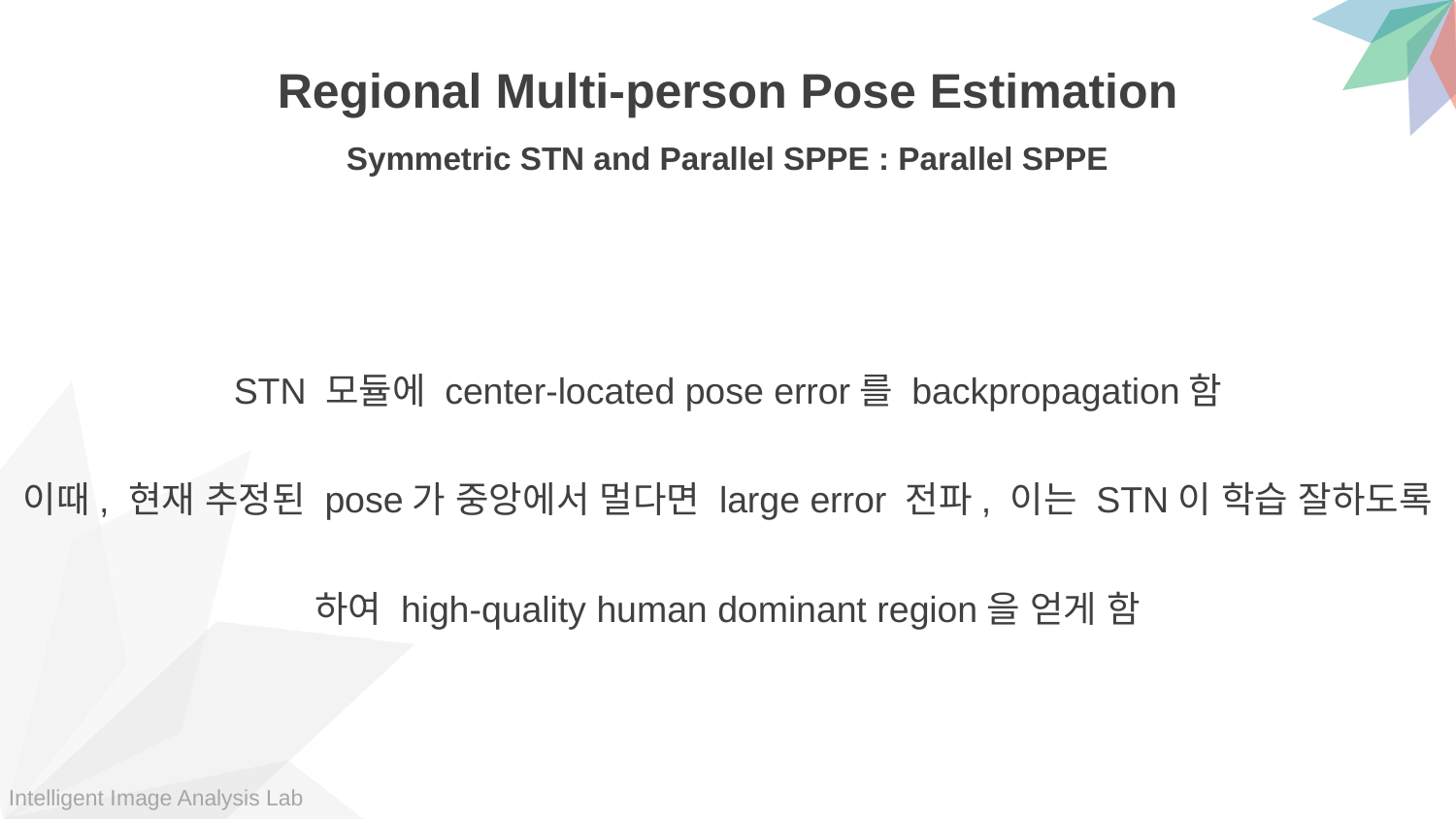

Regional Multi-person Pose Estimation
Symmetric STN and Parallel SPPE : Parallel SPPE
STN 모듈에 center-located pose error를 backpropagation함
이때, 현재 추정된 pose가 중앙에서 멀다면 large error 전파, 이는 STN이 학습 잘하도록 하여 high-quality human dominant region을 얻게 함